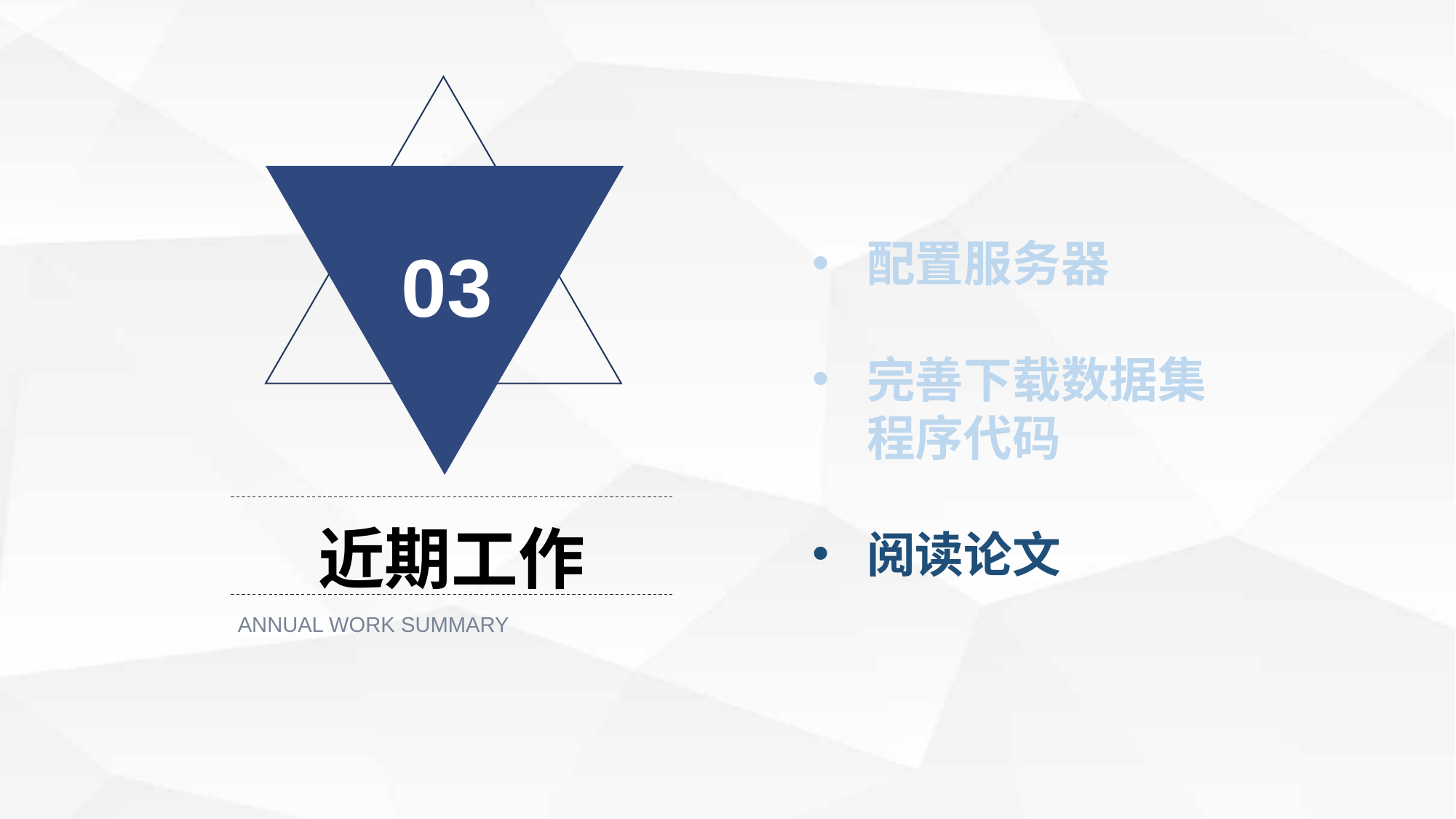

配置服务器

完善下载数据集程序代码

阅读论文
03
近期工作
ANNUAL WORK SUMMARY